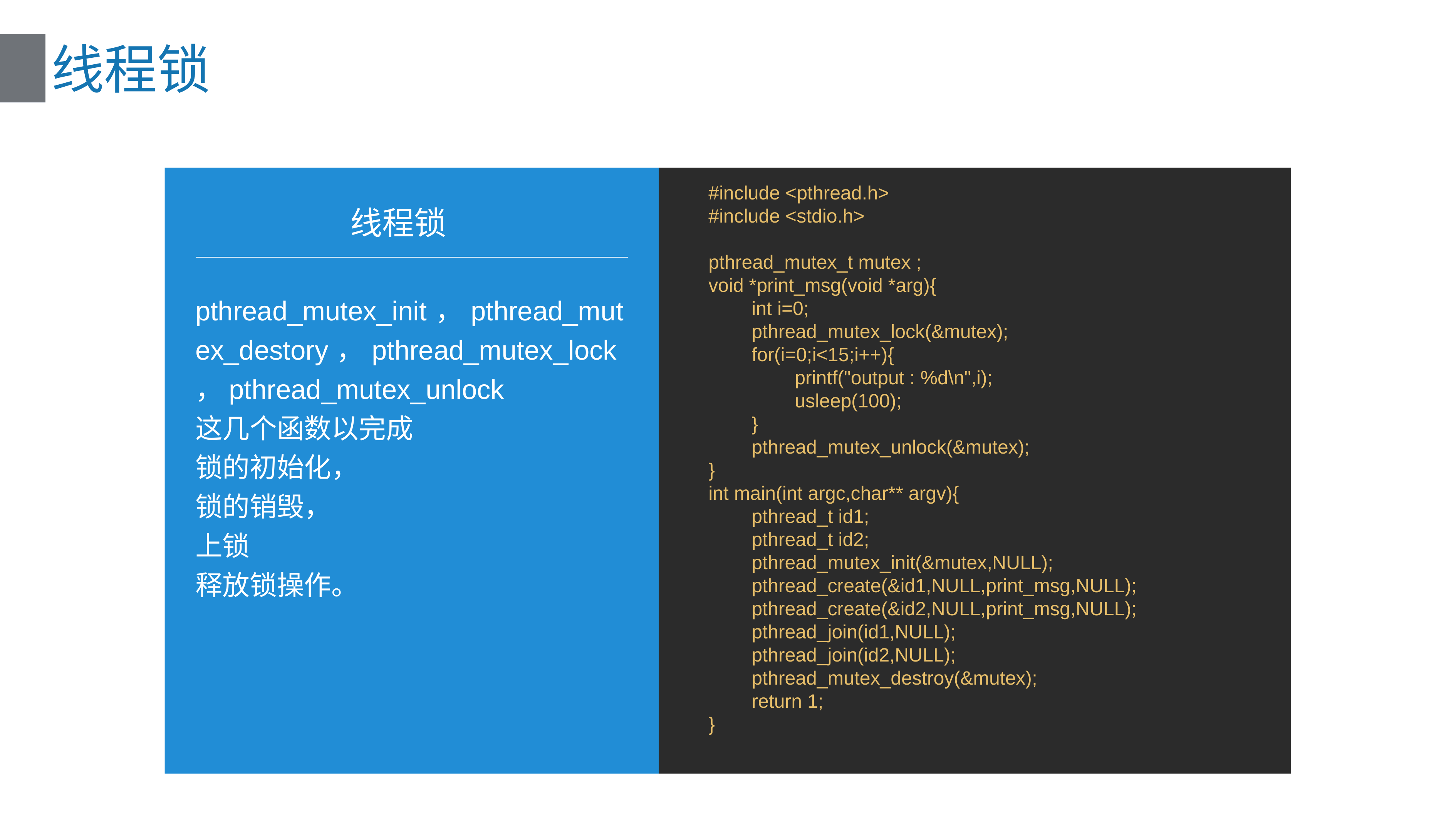

# 线程锁

#include <pthread.h>
#include <stdio.h>

pthread_mutex_t mutex ;
void *print_msg(void *arg){
        int i=0;
        pthread_mutex_lock(&mutex);
        for(i=0;i<15;i++){
                printf("output : %d\n",i);
                usleep(100);
        }
        pthread_mutex_unlock(&mutex);
}
int main(int argc,char** argv){
        pthread_t id1;
        pthread_t id2;
        pthread_mutex_init(&mutex,NULL);
        pthread_create(&id1,NULL,print_msg,NULL);
        pthread_create(&id2,NULL,print_msg,NULL);
        pthread_join(id1,NULL);
        pthread_join(id2,NULL);
        pthread_mutex_destroy(&mutex);
        return 1;
}
线程锁

pthread_mutex_init，pthread_mutex_destory，pthread_mutex_lock，pthread_mutex_unlock
这几个函数以完成
锁的初始化，
锁的销毁，
上锁
释放锁操作。